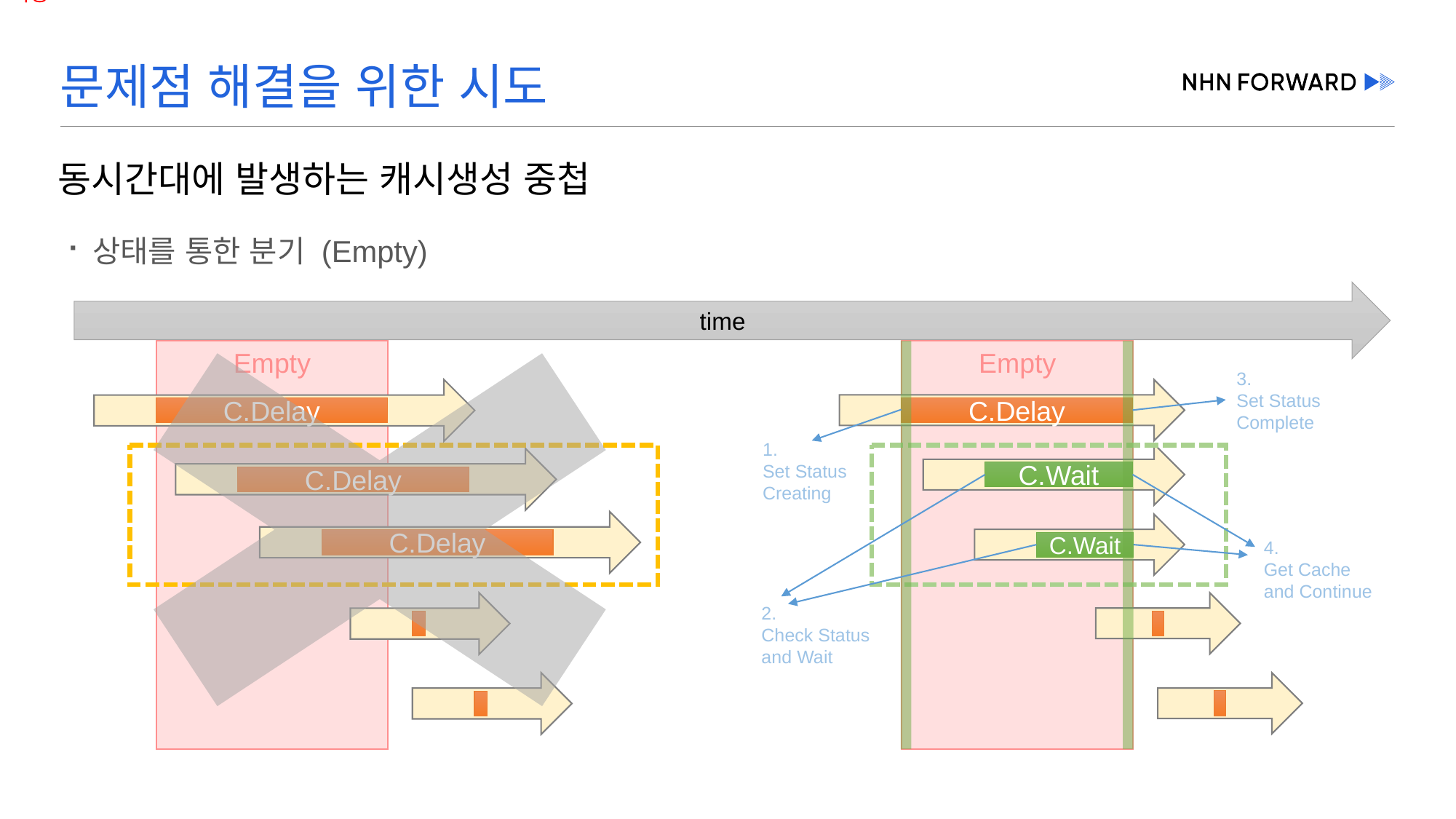

# 문제점 해결을 위한 시도
동시간대에 발생하는 캐시생성 중첩
상태를 통한 분기 (Empty)
time

Empty

C.Delay

C.Wait

C.Wait

Empty

3.
Set Status
Complete

C.Delay
1.
Set Status
Creating

C.Delay

C.Delay
2.
Check Status
and Wait
4.
Get Cache
and Continue